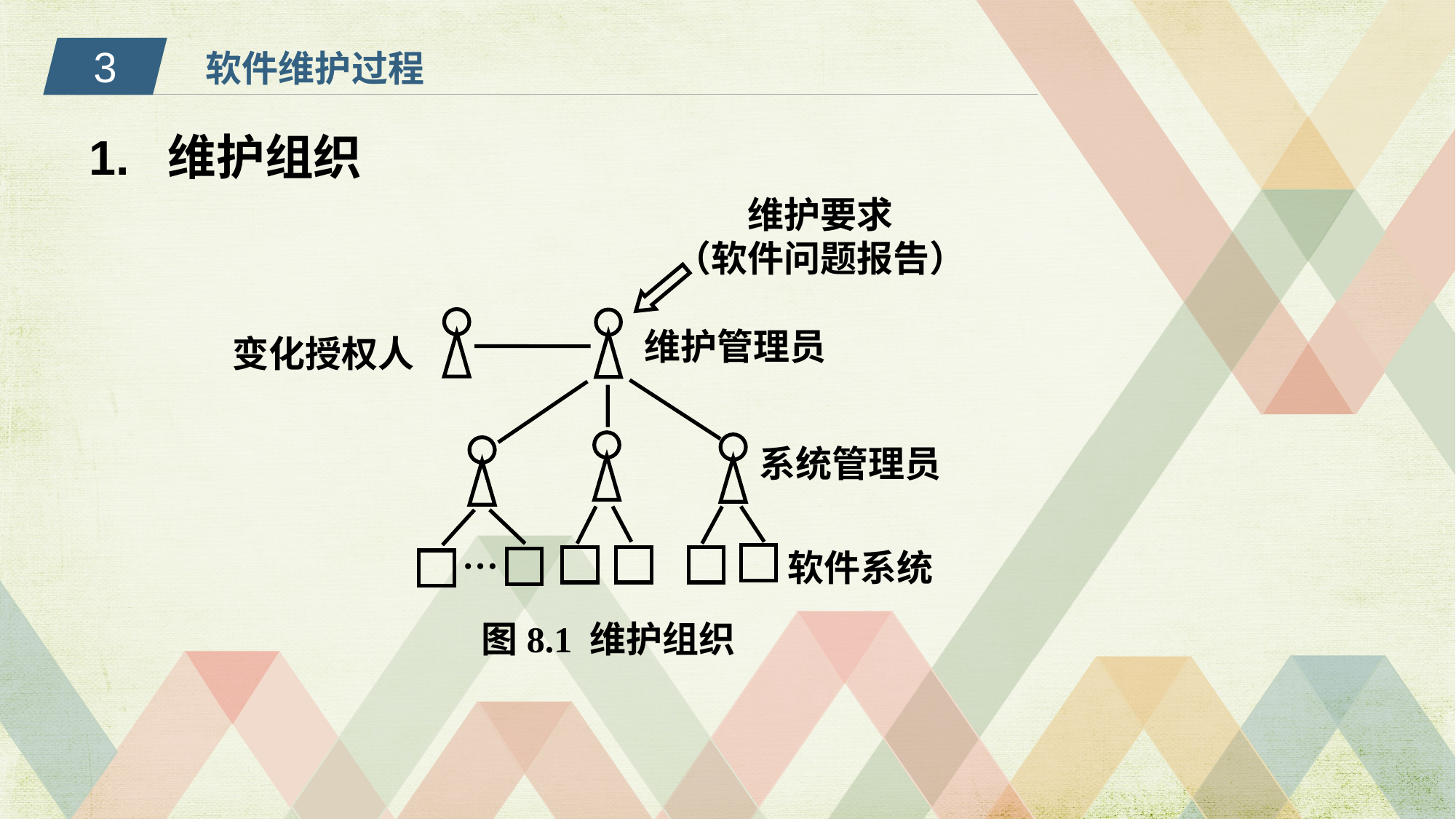

3

软件维护过程

1.  维护组织

维护要求
（软件问题报告）

维护管理员
变化授权人

系统管理员

…

软件系统

图8.1 维护组织